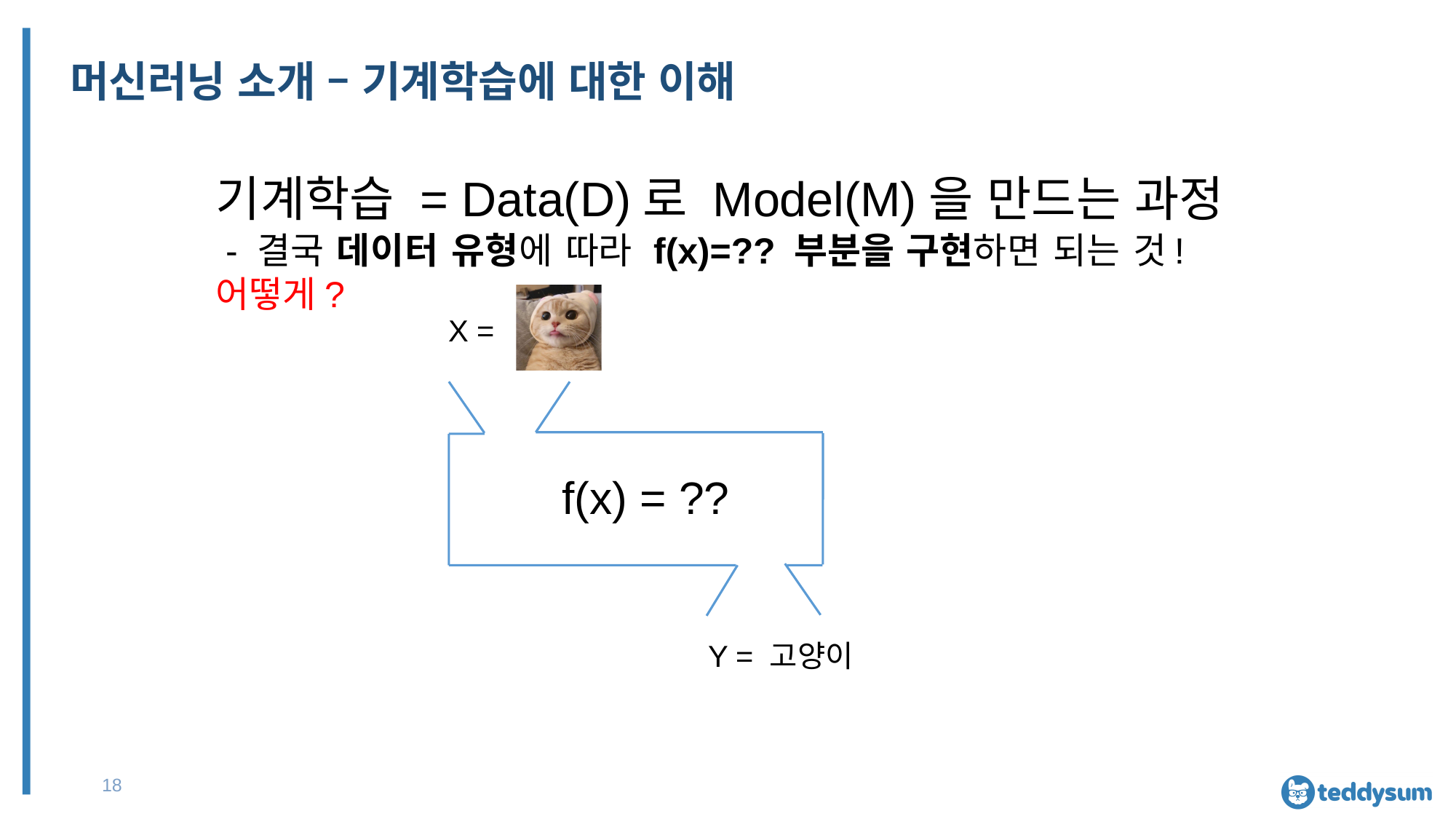

# 머신러닝 소개 – 기계학습에 대한 이해
기계학습 = Data(D)로 Model(M)을 만드는 과정
 - 결국 데이터 유형에 따라 f(x)=?? 부분을 구현하면 되는 것! 어떻게?

X =

f(x) = ??

Y = 고양이
18